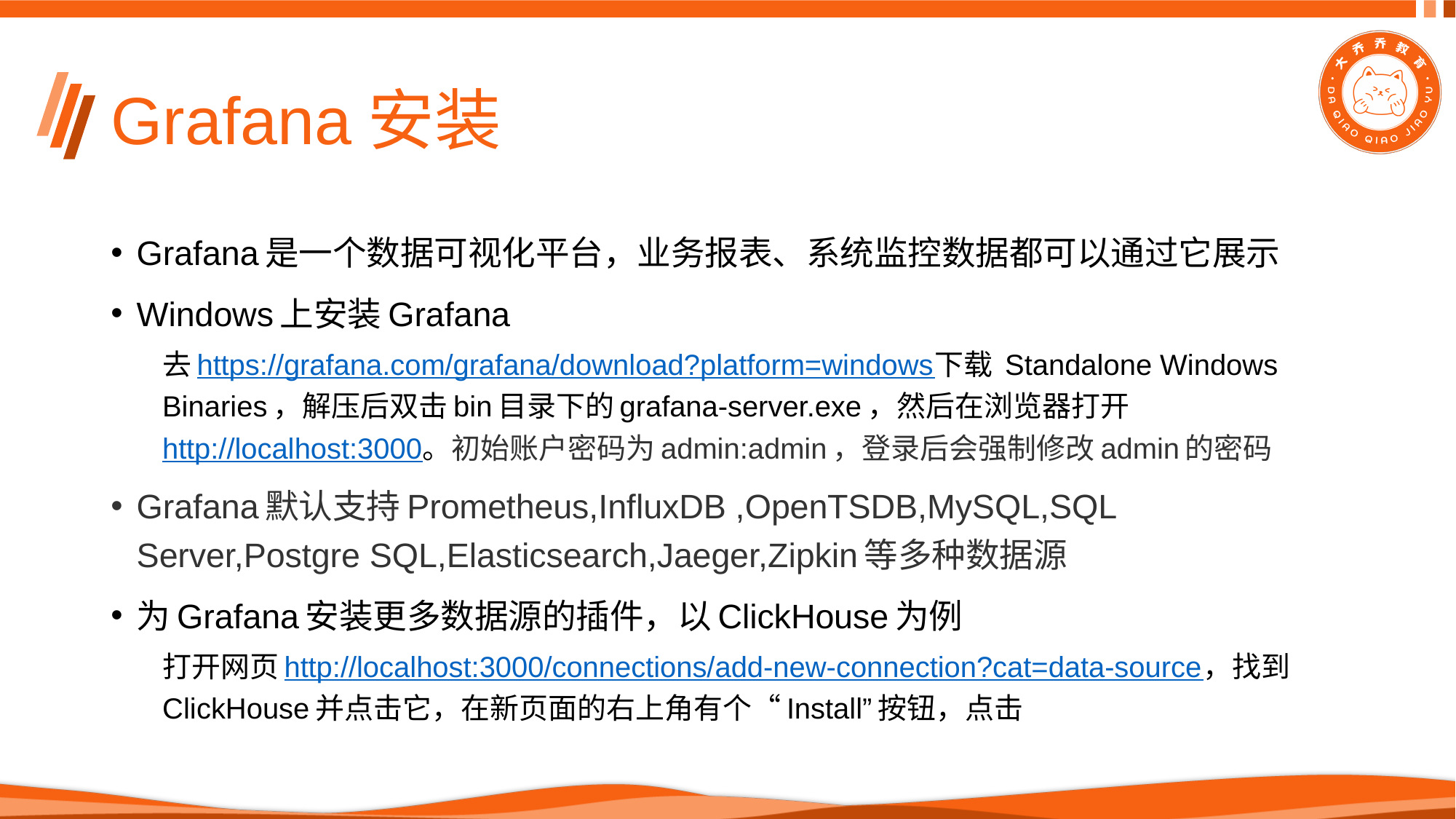

# Grafana安装
Grafana是一个数据可视化平台，业务报表、系统监控数据都可以通过它展示
Windows上安装Grafana
去https://grafana.com/grafana/download?platform=windows下载 Standalone Windows Binaries，解压后双击bin目录下的grafana-server.exe，然后在浏览器打开http://localhost:3000。初始账户密码为admin:admin，登录后会强制修改admin的密码
Grafana默认支持Prometheus,InfluxDB ,OpenTSDB,MySQL,SQL Server,Postgre SQL,Elasticsearch,Jaeger,Zipkin等多种数据源
为Grafana安装更多数据源的插件，以ClickHouse为例
打开网页http://localhost:3000/connections/add-new-connection?cat=data-source，找到ClickHouse并点击它，在新页面的右上角有个“Install”按钮，点击